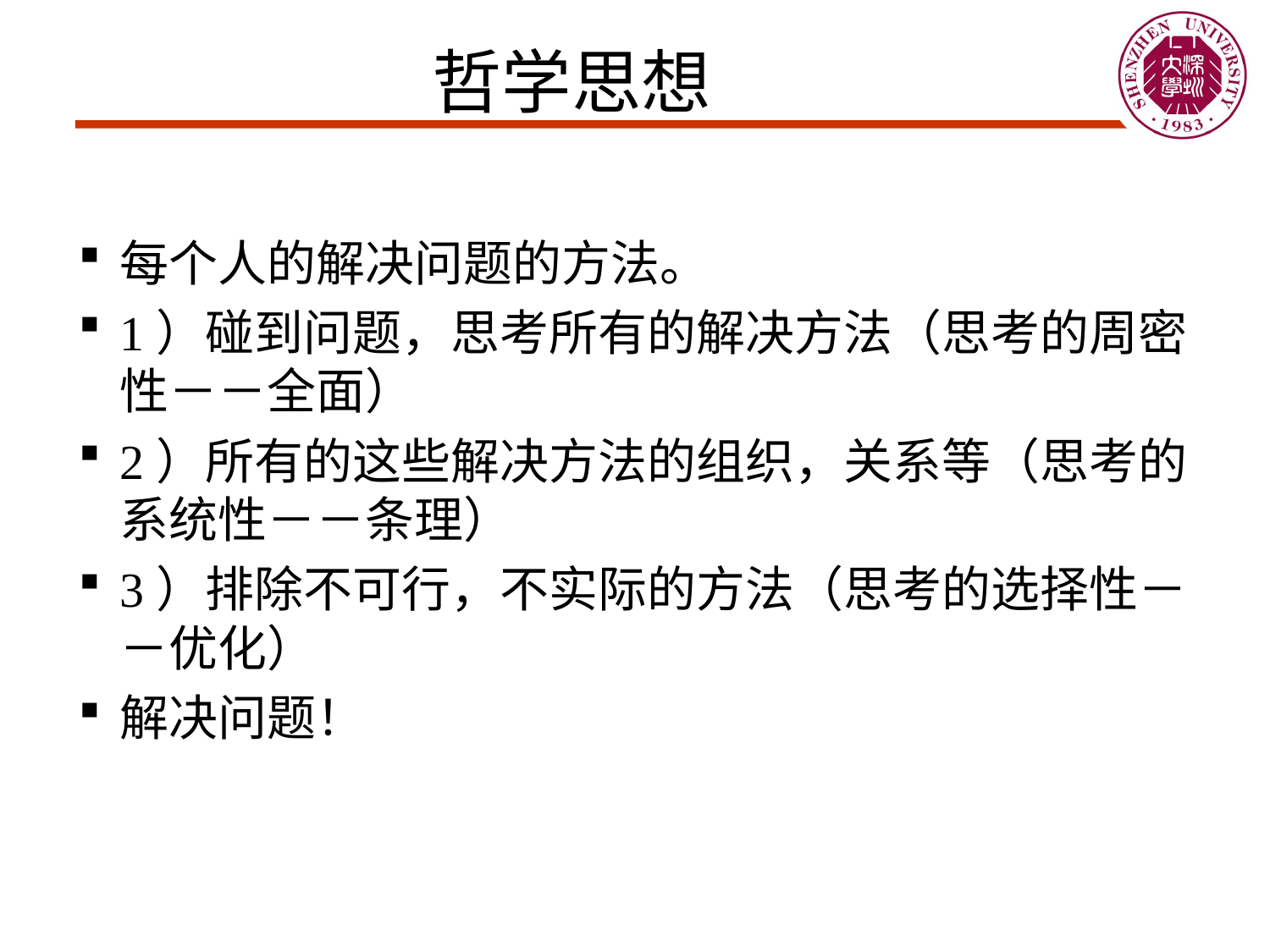

哲学思想
每个人的解决问题的方法。
1）碰到问题，思考所有的解决方法（思考的周密性－－全面）
2）所有的这些解决方法的组织，关系等（思考的系统性－－条理）
3）排除不可行，不实际的方法（思考的选择性－－优化）
解决问题！
9